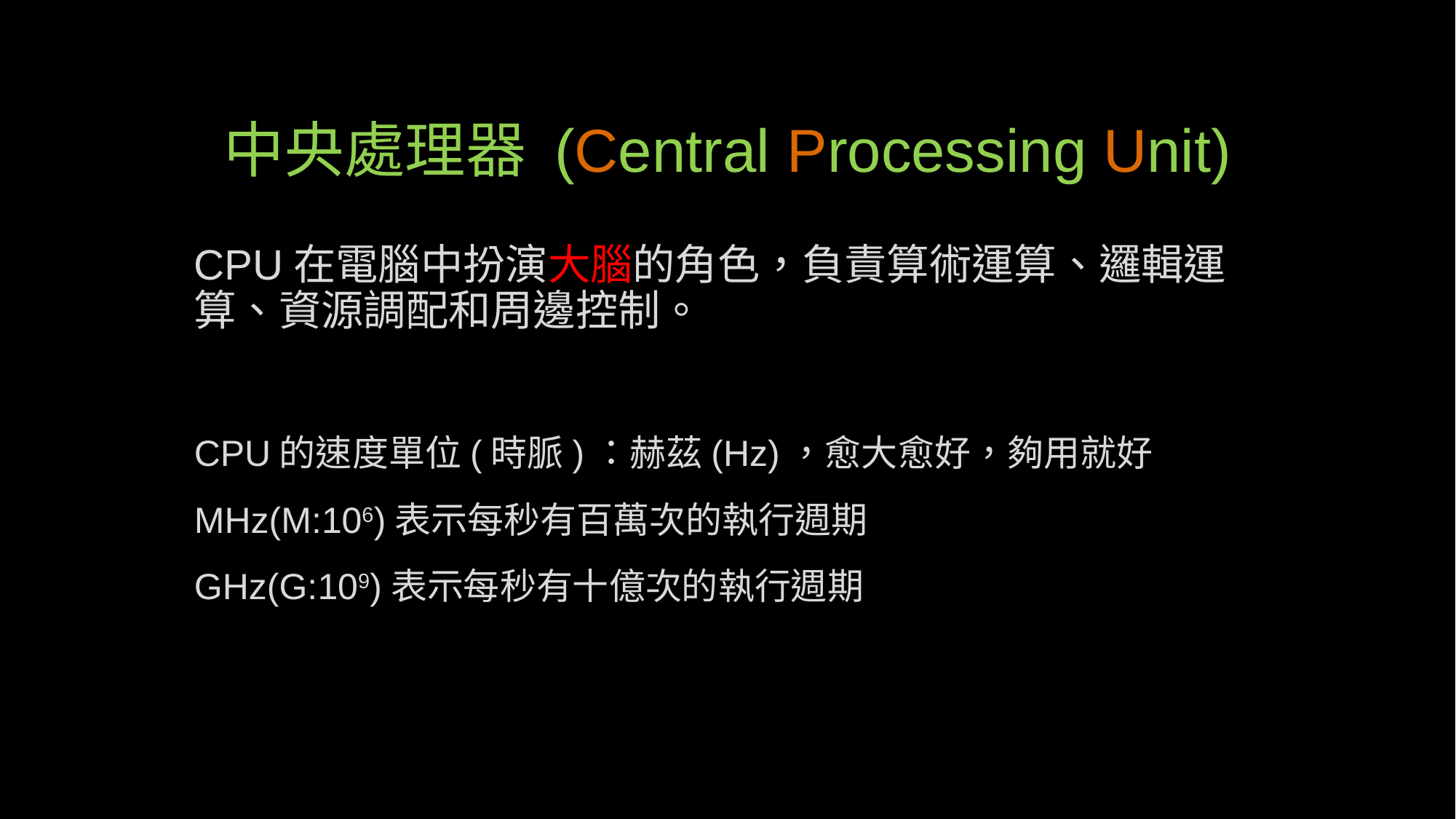

# 中央處理器 (Central Processing Unit)
CPU在電腦中扮演大腦的角色，負責算術運算、邏輯運算、資源調配和周邊控制。

CPU的速度單位(時脈)：赫茲(Hz)，愈大愈好，夠用就好
MHz(M:106)表示每秒有百萬次的執行週期
GHz(G:109)表示每秒有十億次的執行週期